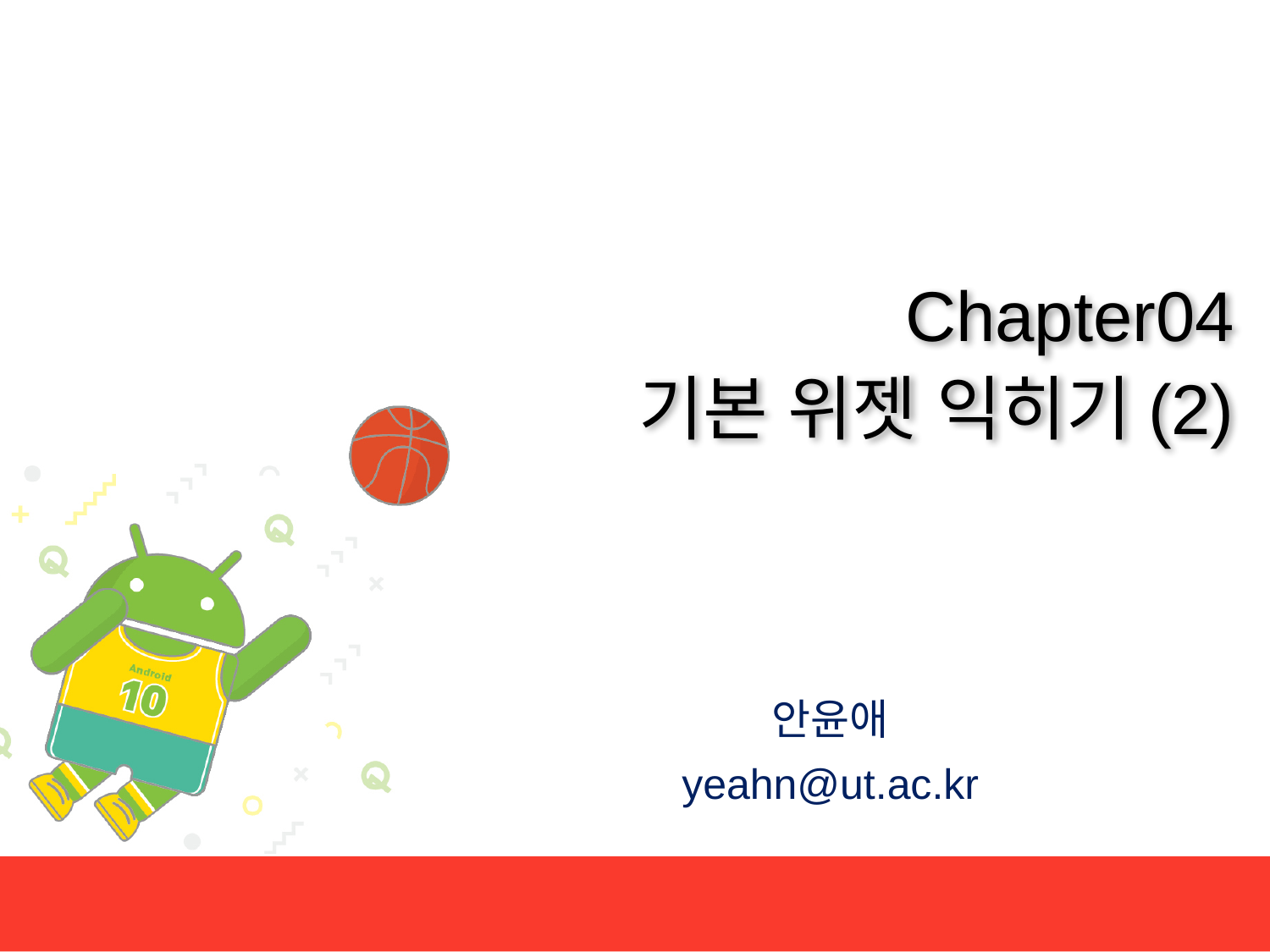

# Chapter04 기본 위젯 익히기(2)
안윤애
yeahn@ut.ac.kr